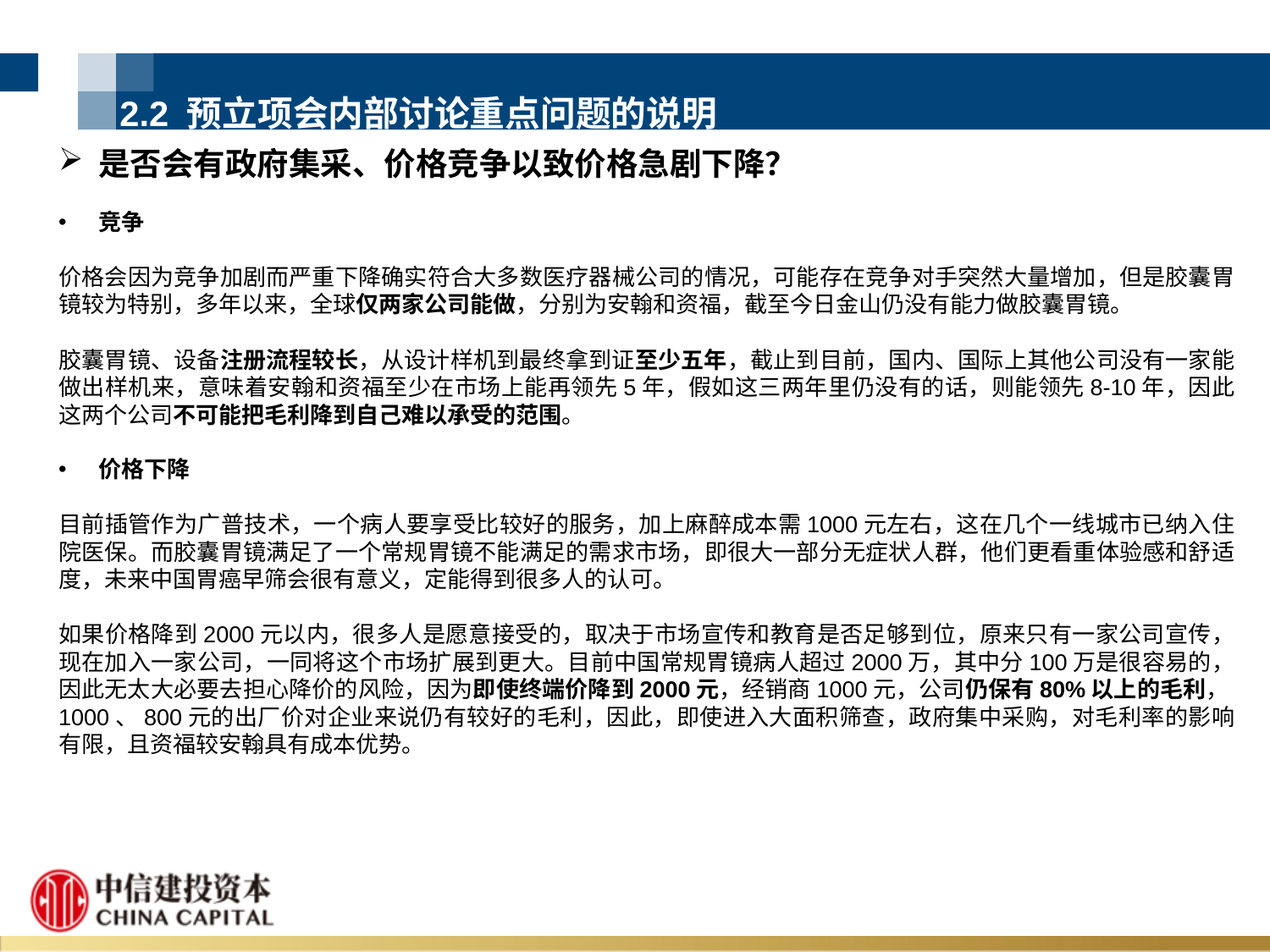

2.2 预立项会内部讨论重点问题的说明
是否会有政府集采、价格竞争以致价格急剧下降？

竞争

价格会因为竞争加剧而严重下降确实符合大多数医疗器械公司的情况，可能存在竞争对手突然大量增加，但是胶囊胃镜较为特别，多年以来，全球仅两家公司能做，分别为安翰和资福，截至今日金山仍没有能力做胶囊胃镜。

胶囊胃镜、设备注册流程较长，从设计样机到最终拿到证至少五年，截止到目前，国内、国际上其他公司没有一家能做出样机来，意味着安翰和资福至少在市场上能再领先5年，假如这三两年里仍没有的话，则能领先8-10年，因此这两个公司不可能把毛利降到自己难以承受的范围。

价格下降

目前插管作为广普技术，一个病人要享受比较好的服务，加上麻醉成本需1000元左右，这在几个一线城市已纳入住院医保。而胶囊胃镜满足了一个常规胃镜不能满足的需求市场，即很大一部分无症状人群，他们更看重体验感和舒适度，未来中国胃癌早筛会很有意义，定能得到很多人的认可。

如果价格降到2000元以内，很多人是愿意接受的，取决于市场宣传和教育是否足够到位，原来只有一家公司宣传，现在加入一家公司，一同将这个市场扩展到更大。目前中国常规胃镜病人超过2000万，其中分100万是很容易的，因此无太大必要去担心降价的风险，因为即使终端价降到2000元，经销商1000元，公司仍保有80%以上的毛利，1000、800元的出厂价对企业来说仍有较好的毛利，因此，即使进入大面积筛查，政府集中采购，对毛利率的影响有限，且资福较安翰具有成本优势。